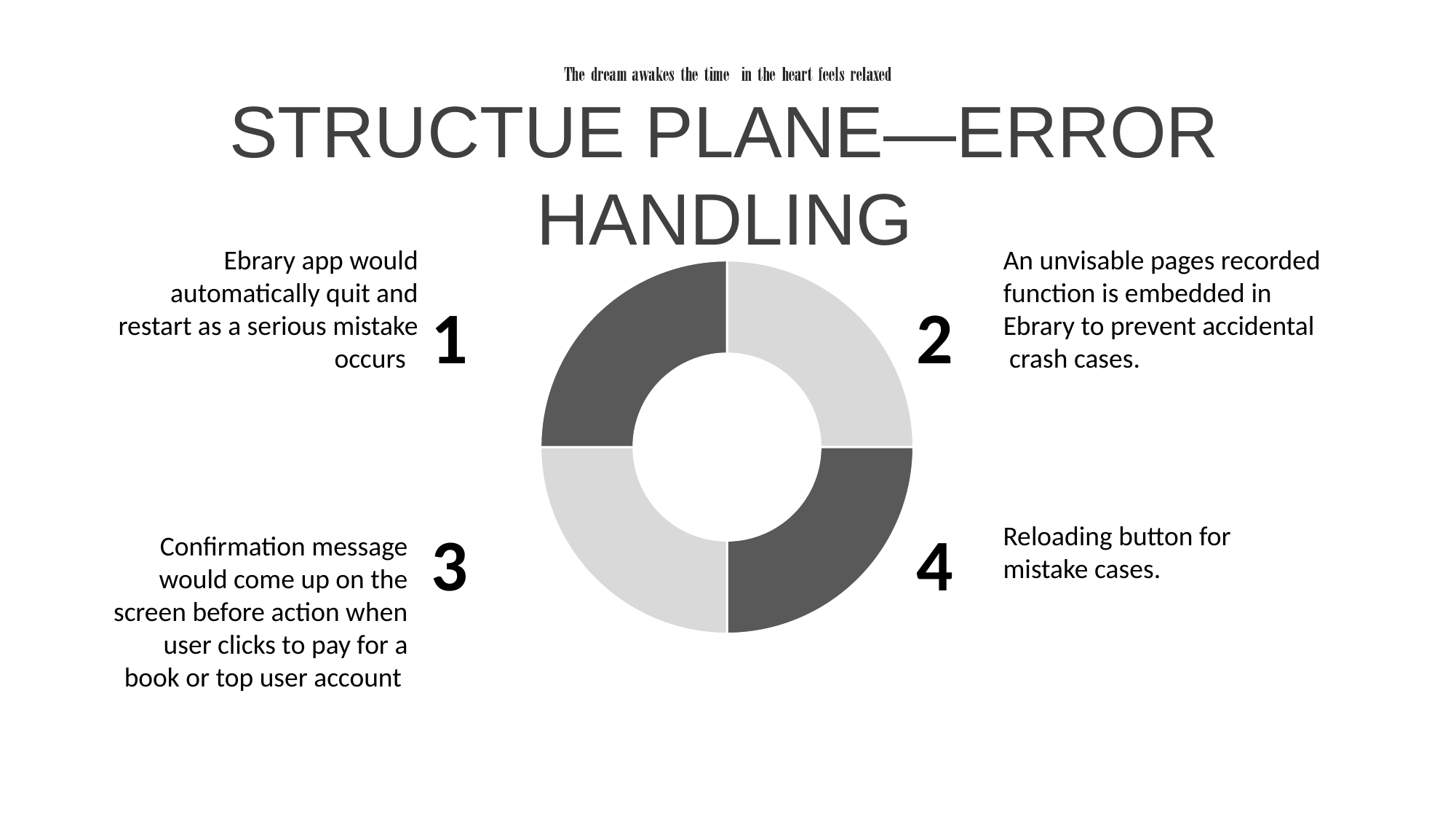

STRUCTUE PLANE—ERROR HANDLING
 Ebrary app would automatically quit and restart as a serious mistake occurs
An unvisable pages recorded function is embedded in Ebrary to prevent accidental  crash cases.

### Chart

| Category | 销售额 |
|---|---|
| 第一季度 | 25.0 |
| 第二季度 | 25.0 |
| 第三季度 | 25.0 |
| 第四季度 | 25.0 |
1
2
4
3
Reloading button for mistake cases.
Confirmation message would come up on the screen before action when user clicks to pay for a book or top user account